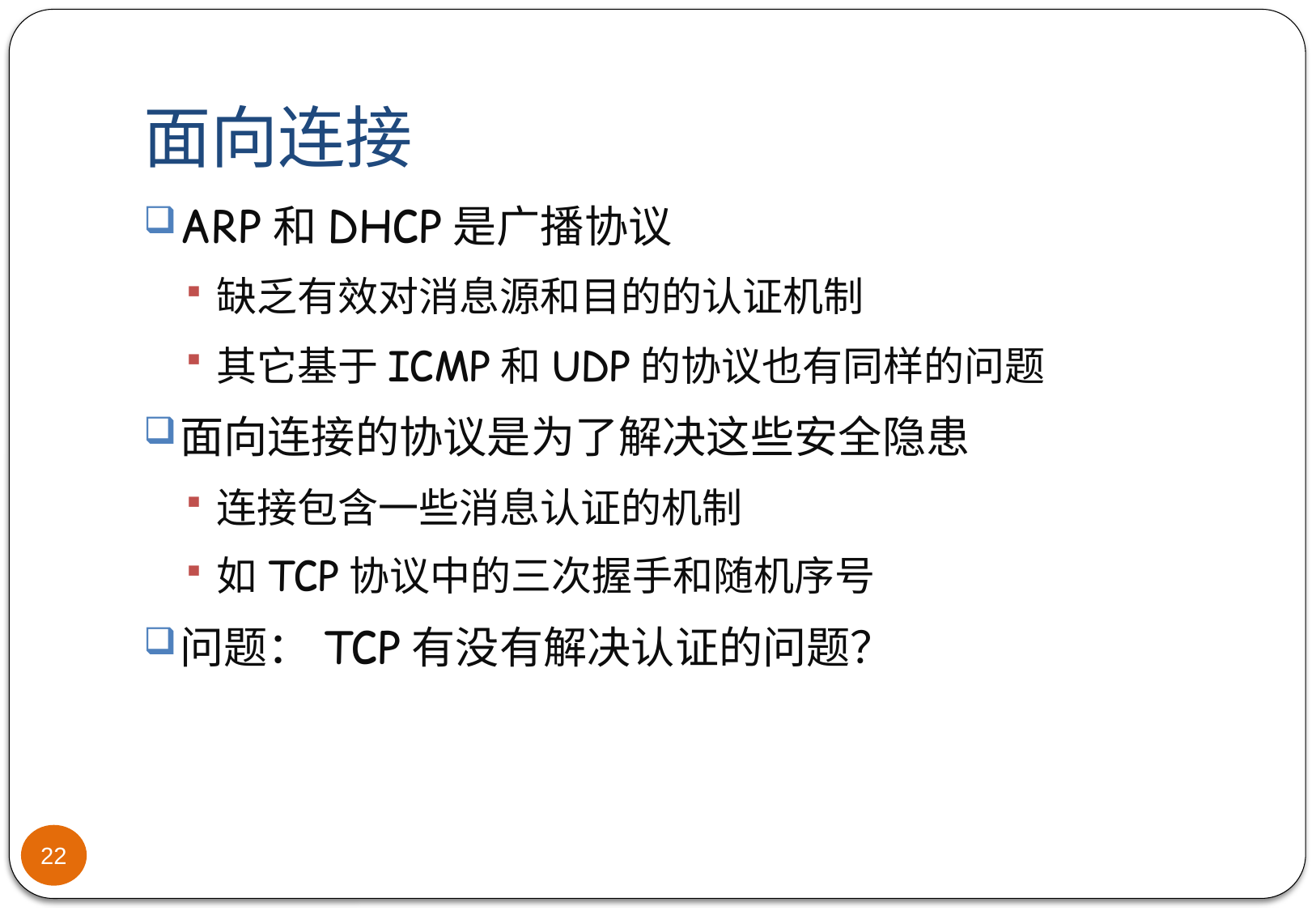

# 面向连接
ARP和DHCP是广播协议
缺乏有效对消息源和目的的认证机制
其它基于ICMP和UDP的协议也有同样的问题
面向连接的协议是为了解决这些安全隐患
连接包含一些消息认证的机制
如TCP协议中的三次握手和随机序号
问题：TCP有没有解决认证的问题？

22